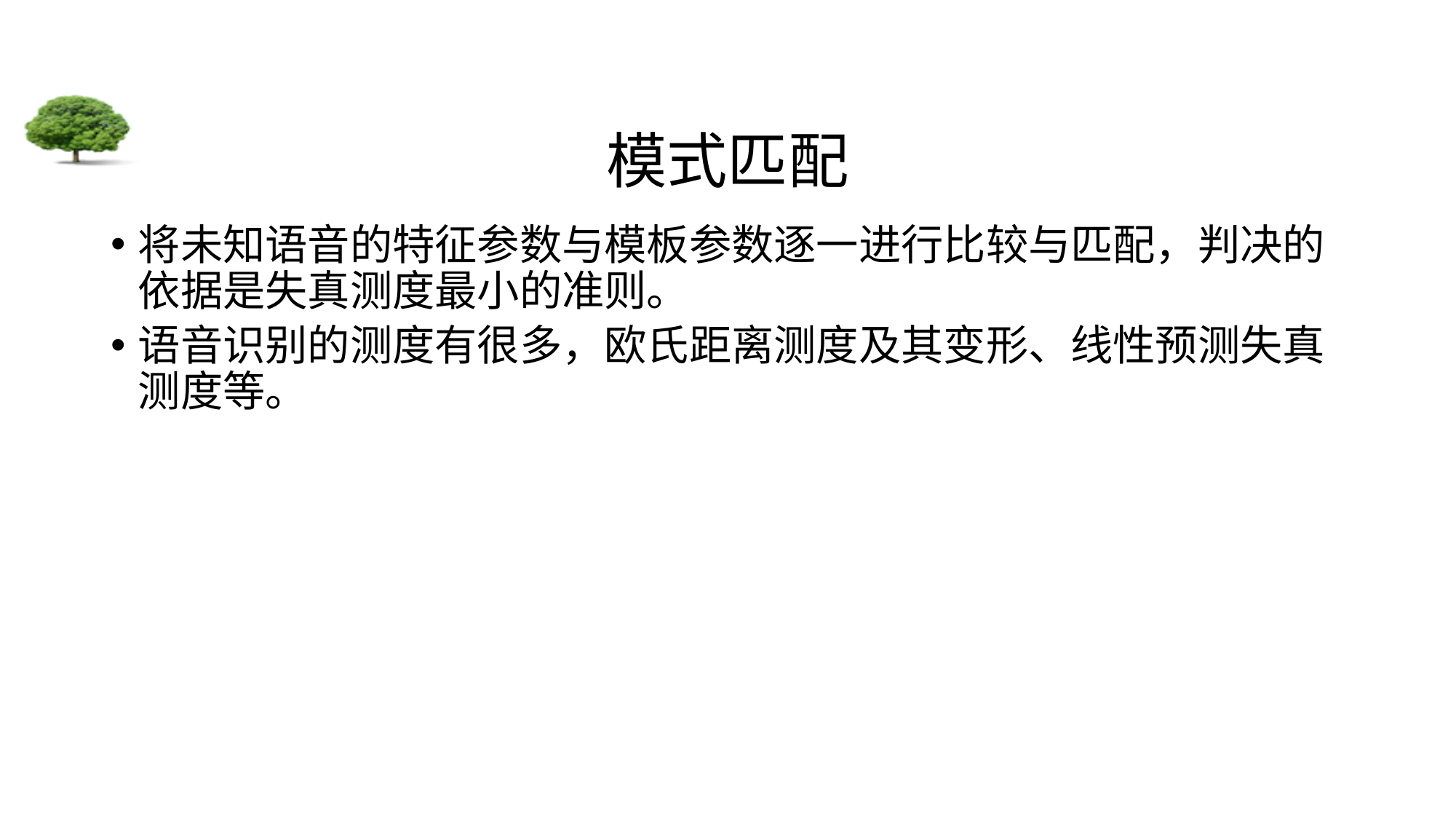

# 模式匹配
将未知语音的特征参数与模板参数逐一进行比较与匹配，判决的依据是失真测度最小的准则。
语音识别的测度有很多，欧氏距离测度及其变形、线性预测失真测度等。